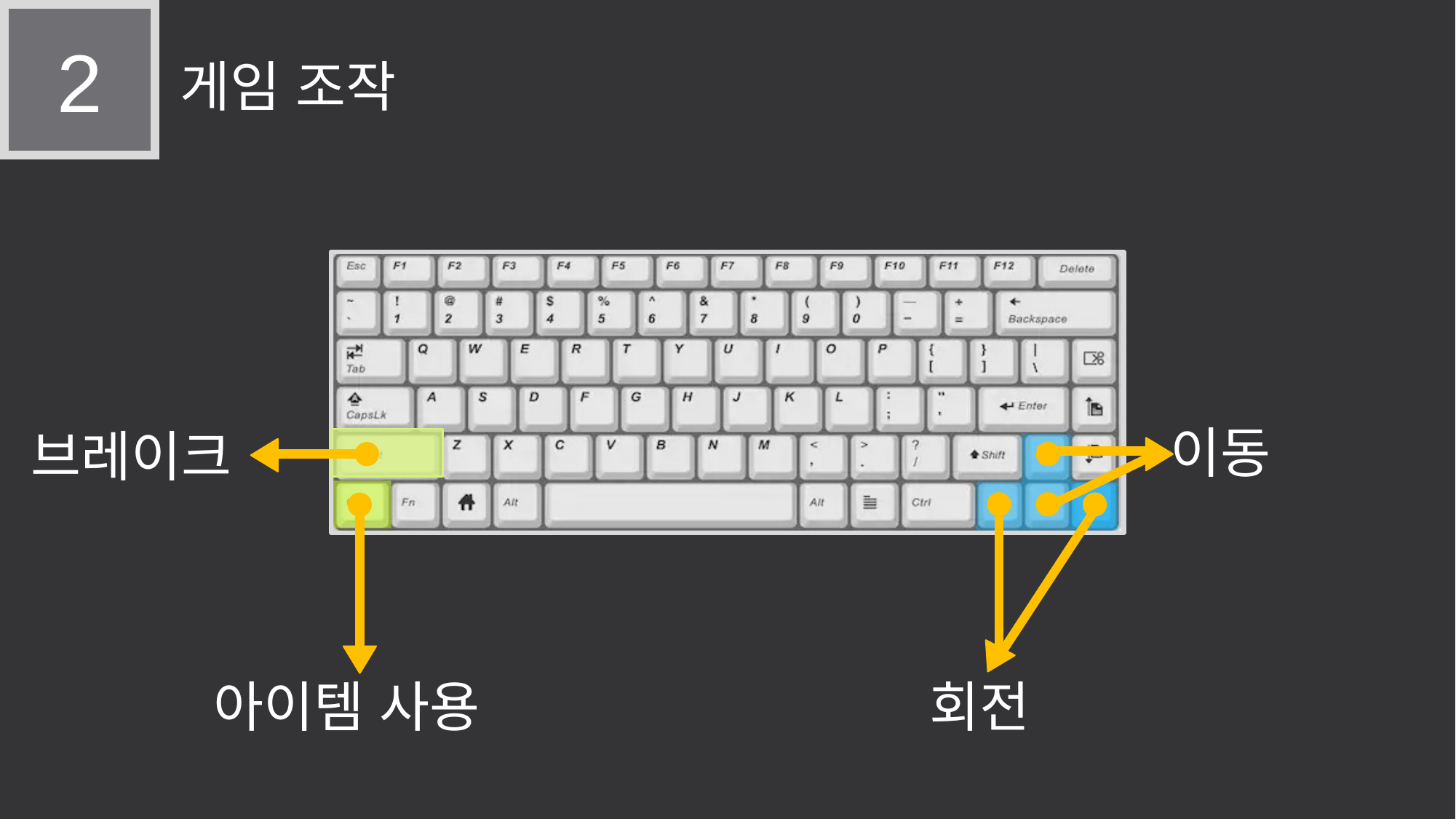

2
게임 조작

이동
브레이크

아이템 사용
회전